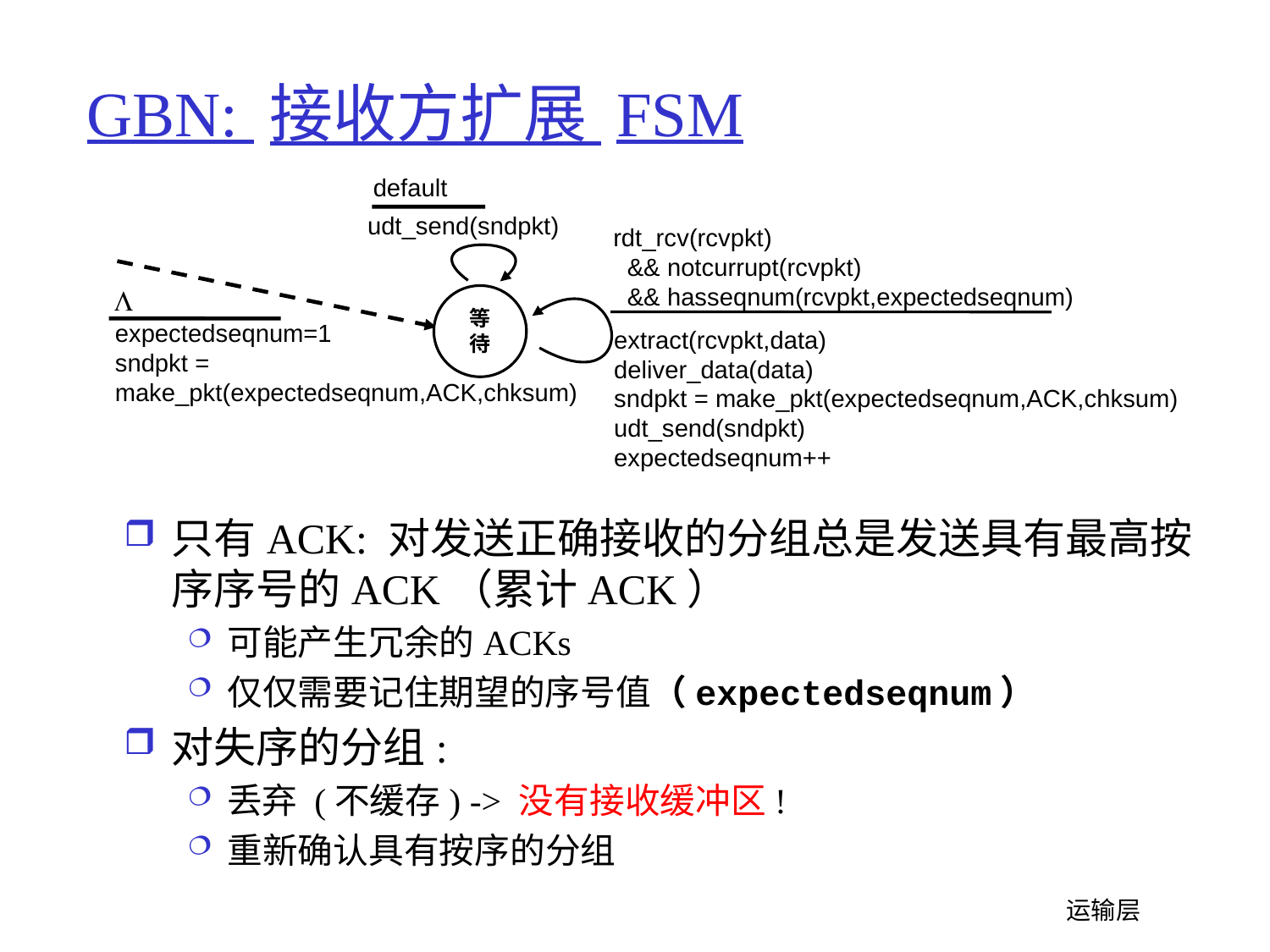

# GBN: 接收方扩展 FSM
default

udt_send(sndpkt)

rdt_rcv(rcvpkt)
  && notcurrupt(rcvpkt)
  && hasseqnum(rcvpkt,expectedseqnum)

Λ
等待
Wait
expectedseqnum=1
sndpkt =
make_pkt(expectedseqnum,ACK,chksum)

extract(rcvpkt,data)
deliver_data(data)
sndpkt = make_pkt(expectedseqnum,ACK,chksum)
udt_send(sndpkt)
expectedseqnum++

只有ACK: 对发送正确接收的分组总是发送具有最高按序序号的ACK（累计ACK）
可能产生冗余的ACKs
仅仅需要记住期望的序号值（expectedseqnum）
对失序的分组:
丢弃 (不缓存) -> 没有接收缓冲区!
重新确认具有按序的分组
 运输层
55